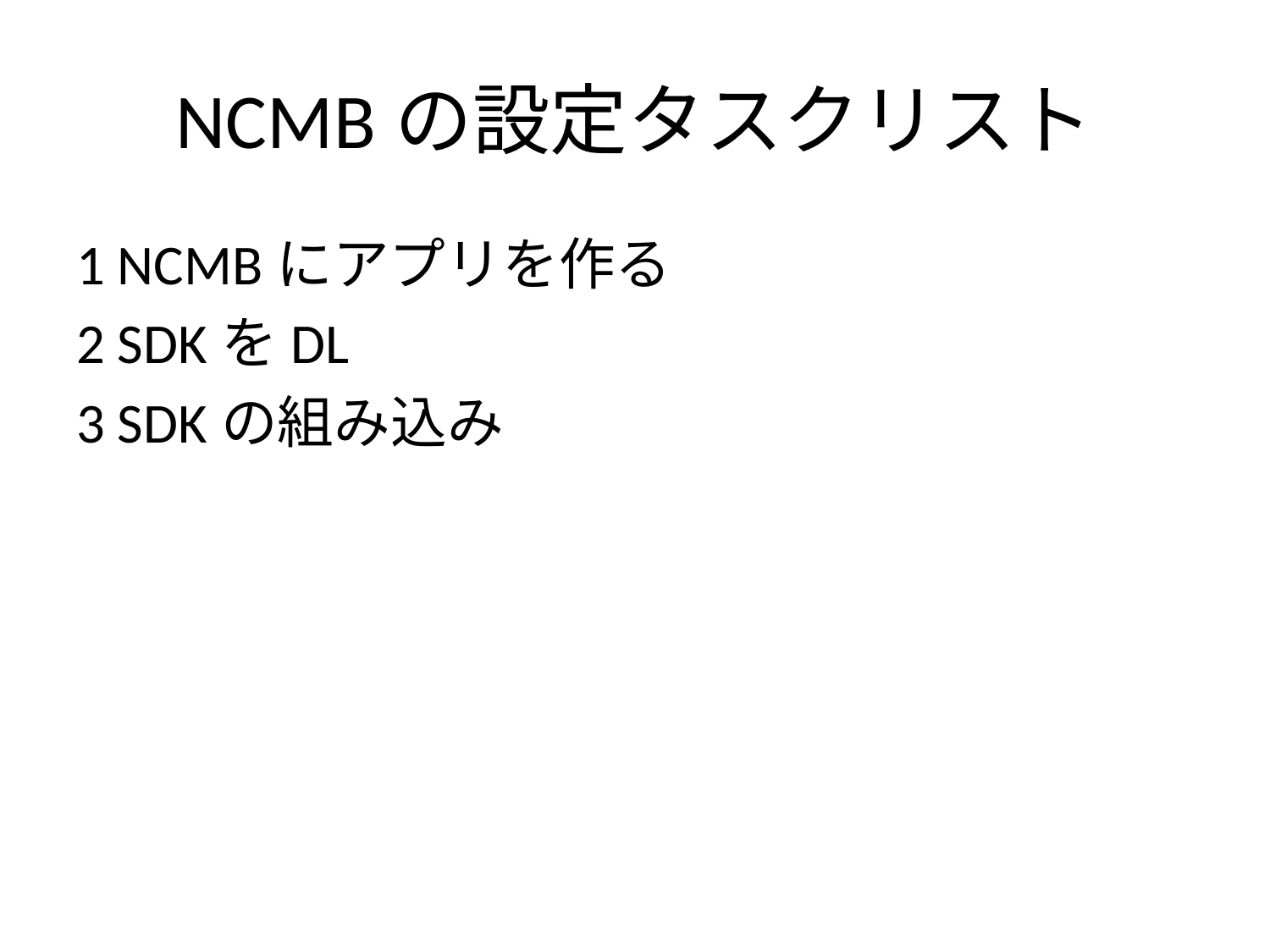

# NCMBの設定タスクリスト
1 NCMBにアプリを作る
2 SDKをDL
3 SDKの組み込み